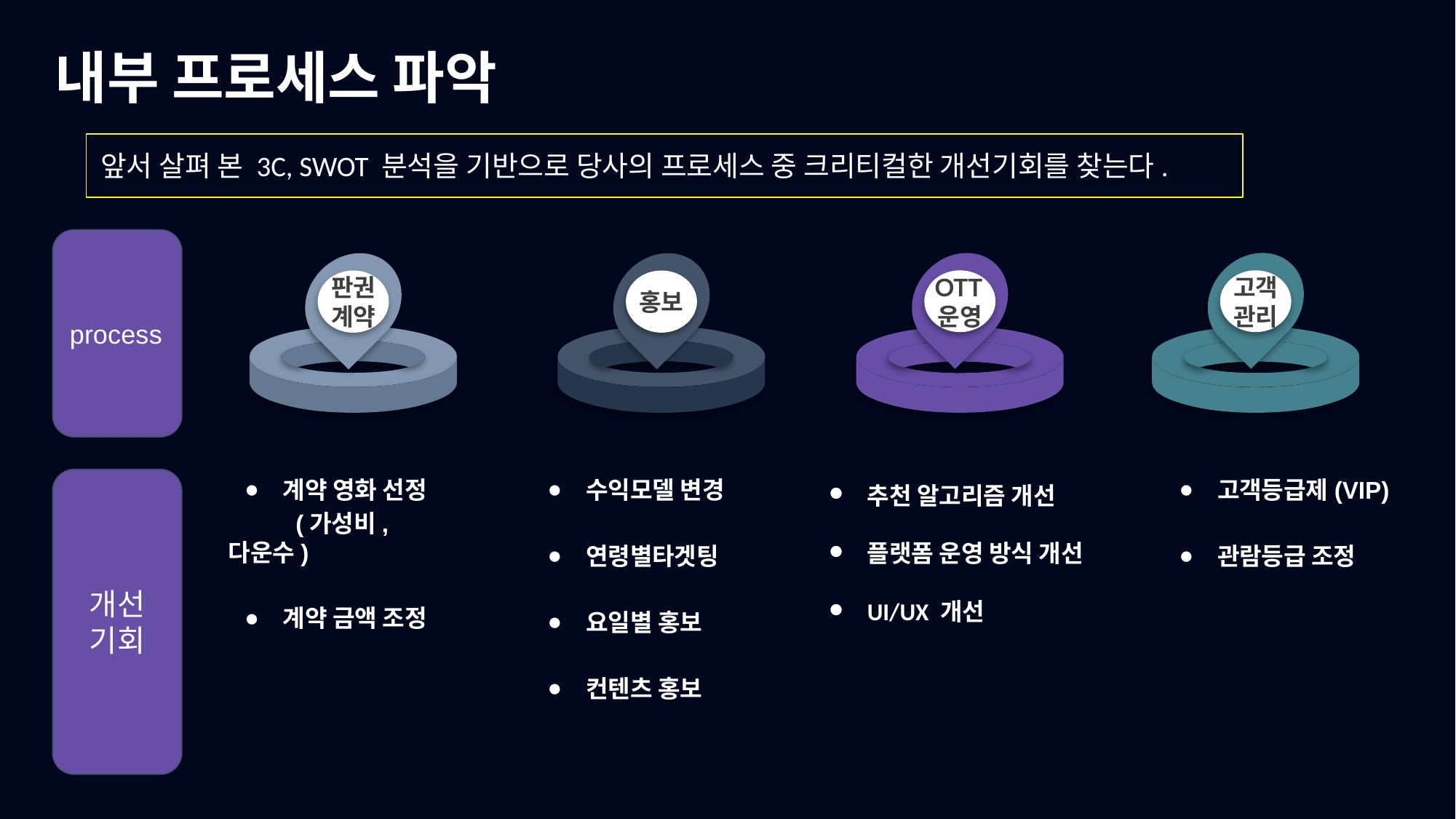

내부 프로세스 파악
앞서 살펴 본 3C, SWOT 분석을 기반으로 당사의 프로세스 중 크리티컬한 개선기회를 찾는다.
process

고객관리

판권계약

OTT운영

홍보

개선
기회
계약 영화 선정
          (가성비, 다운수)

계약 금액 조정
수익모델 변경

연령별타겟팅

요일별 홍보

컨텐츠 홍보
추천 알고리즘 개선

플랫폼 운영 방식 개선

UI/UX 개선
고객등급제(VIP)

관람등급 조정